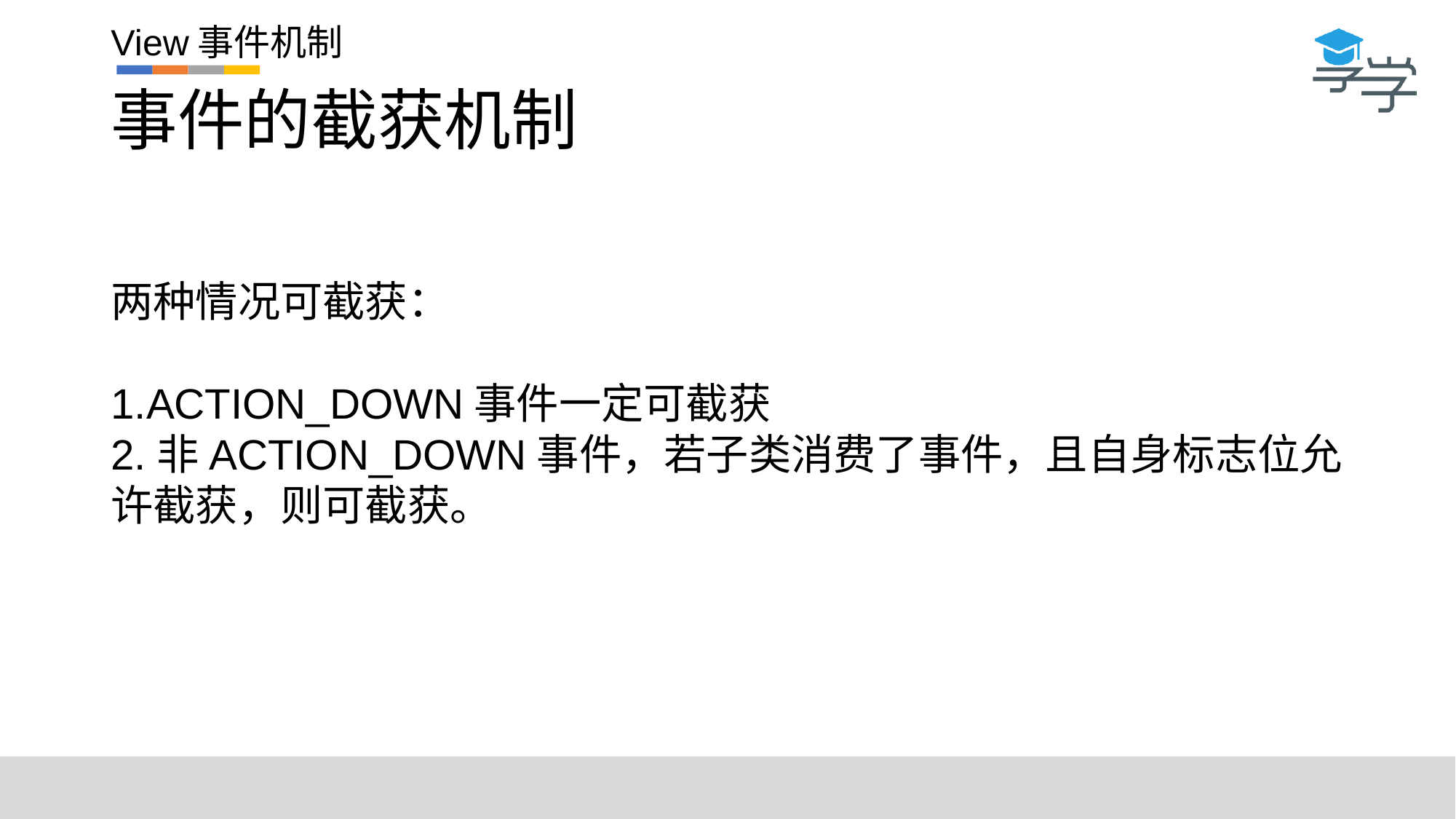

# 事件的截获机制

两种情况可截获：

1.ACTION_DOWN事件一定可截获
2.非ACTION_DOWN事件，若子类消费了事件，且自身标志位允许截获，则可截获。

View事件机制